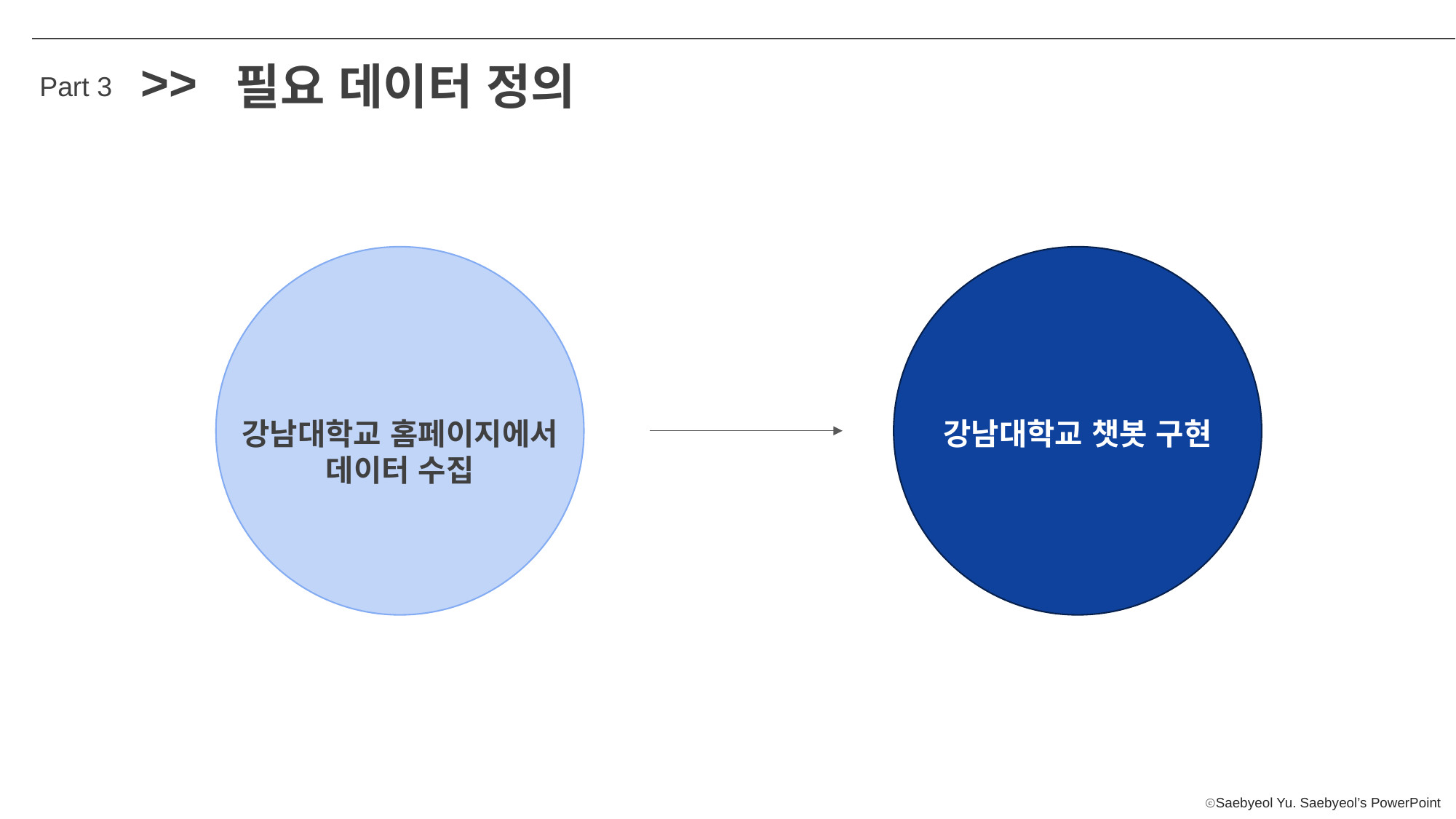

>>
필요 데이터 정의
Part 3

강남대학교 홈페이지에서
데이터 수집
강남대학교 챗봇 구현